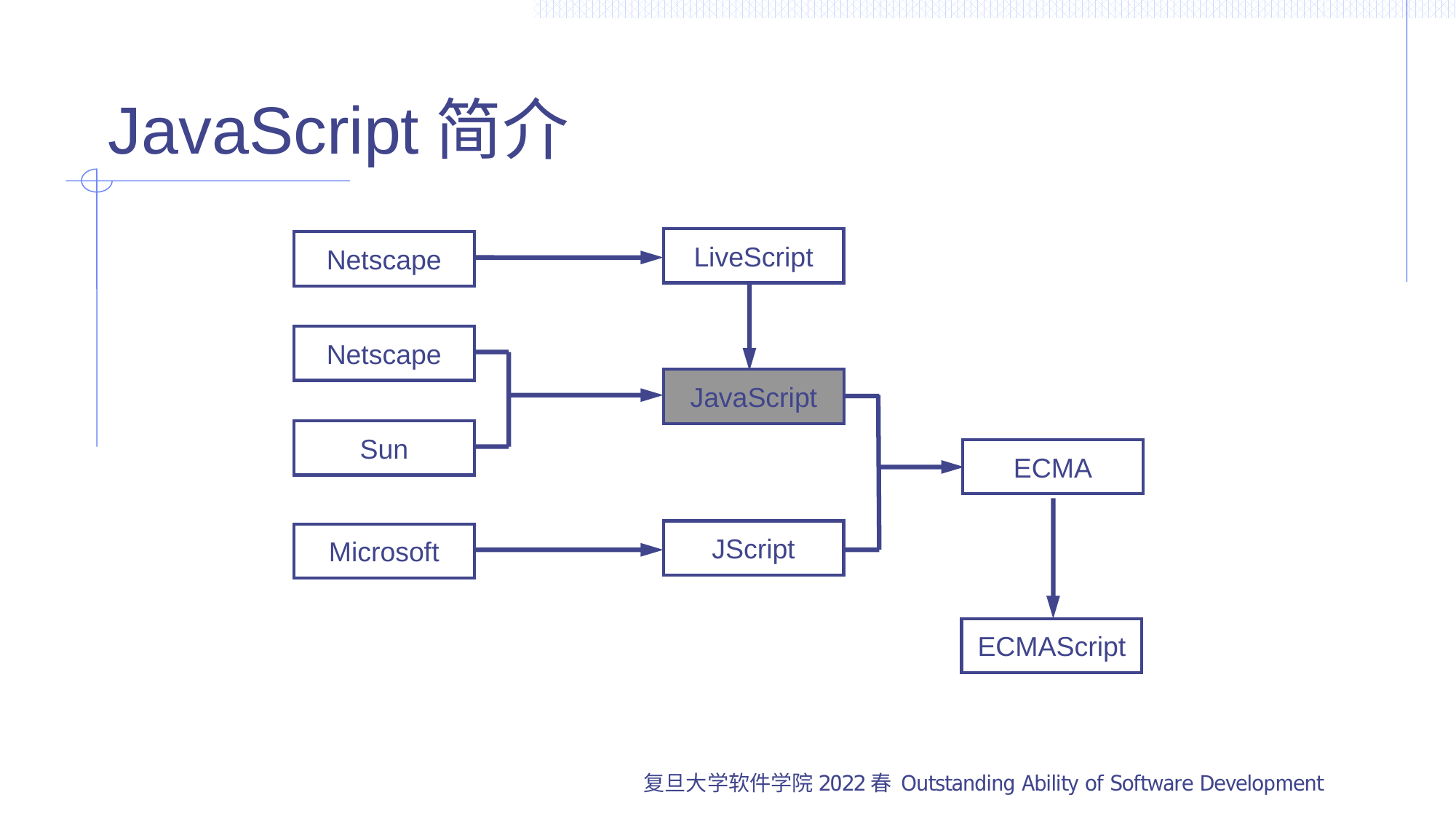

# JavaScript简介
LiveScript
Netscape

Netscape

JavaScript

Sun

ECMA

ECMAScript
JScript
Microsoft